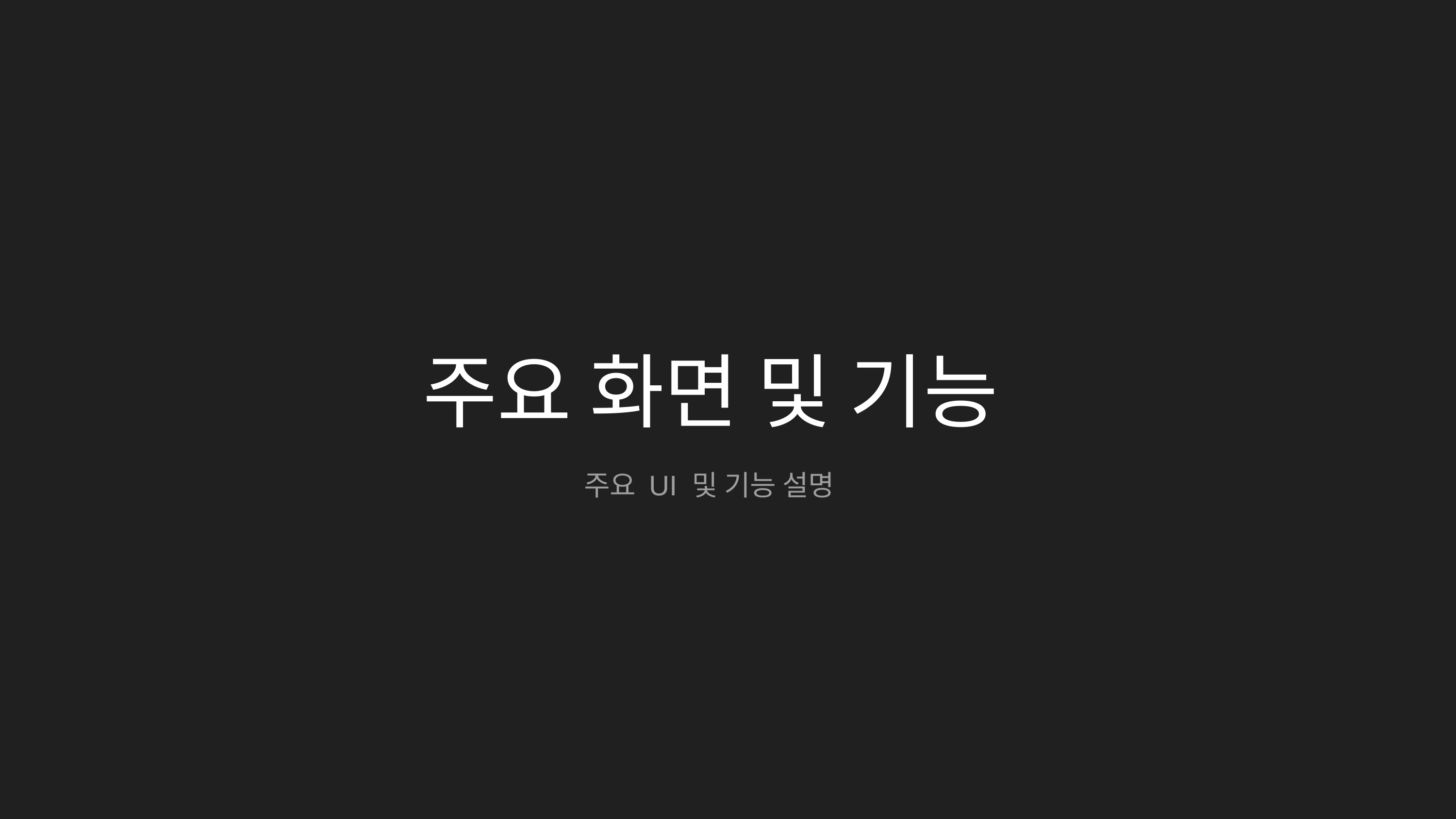

주요 화면 및 기능
 주요 UI 및 기능 설명